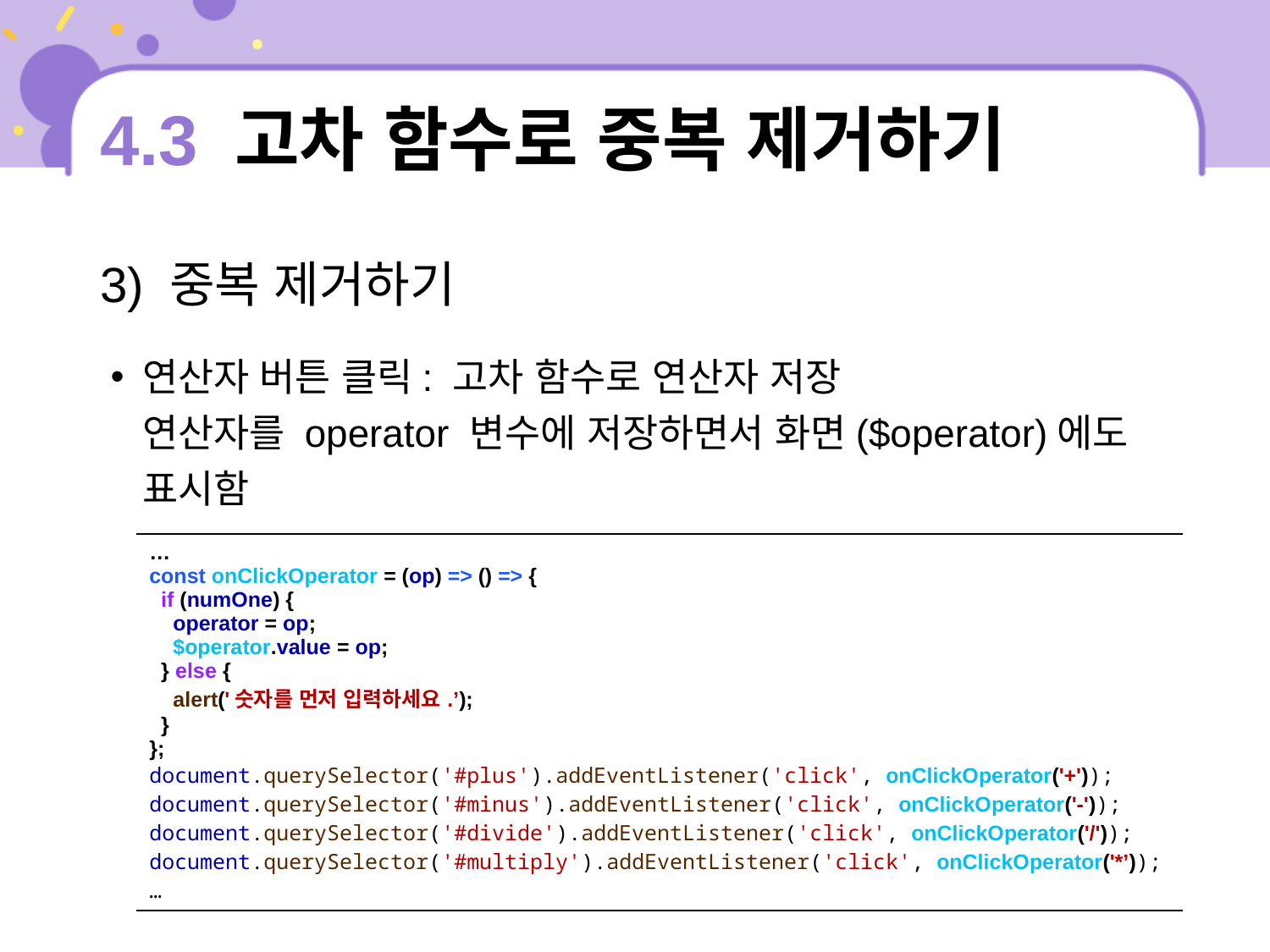

# 4.3 고차 함수로 중복 제거하기
3) 중복 제거하기
연산자 버튼 클릭: 고차 함수로 연산자 저장
연산자를 operator 변수에 저장하면서 화면($operator)에도 표시함

| … const onClickOperator = (op) => () => { if (numOne) { operator = op; $operator.value = op; } else { alert('숫자를 먼저 입력하세요.’); } }; document.querySelector('#plus').addEventListener('click', onClickOperator('+')); document.querySelector('#minus').addEventListener('click', onClickOperator('-')); document.querySelector('#divide').addEventListener('click', onClickOperator('/')); document.querySelector('#multiply').addEventListener('click', onClickOperator('\*’)); … |
| --- |